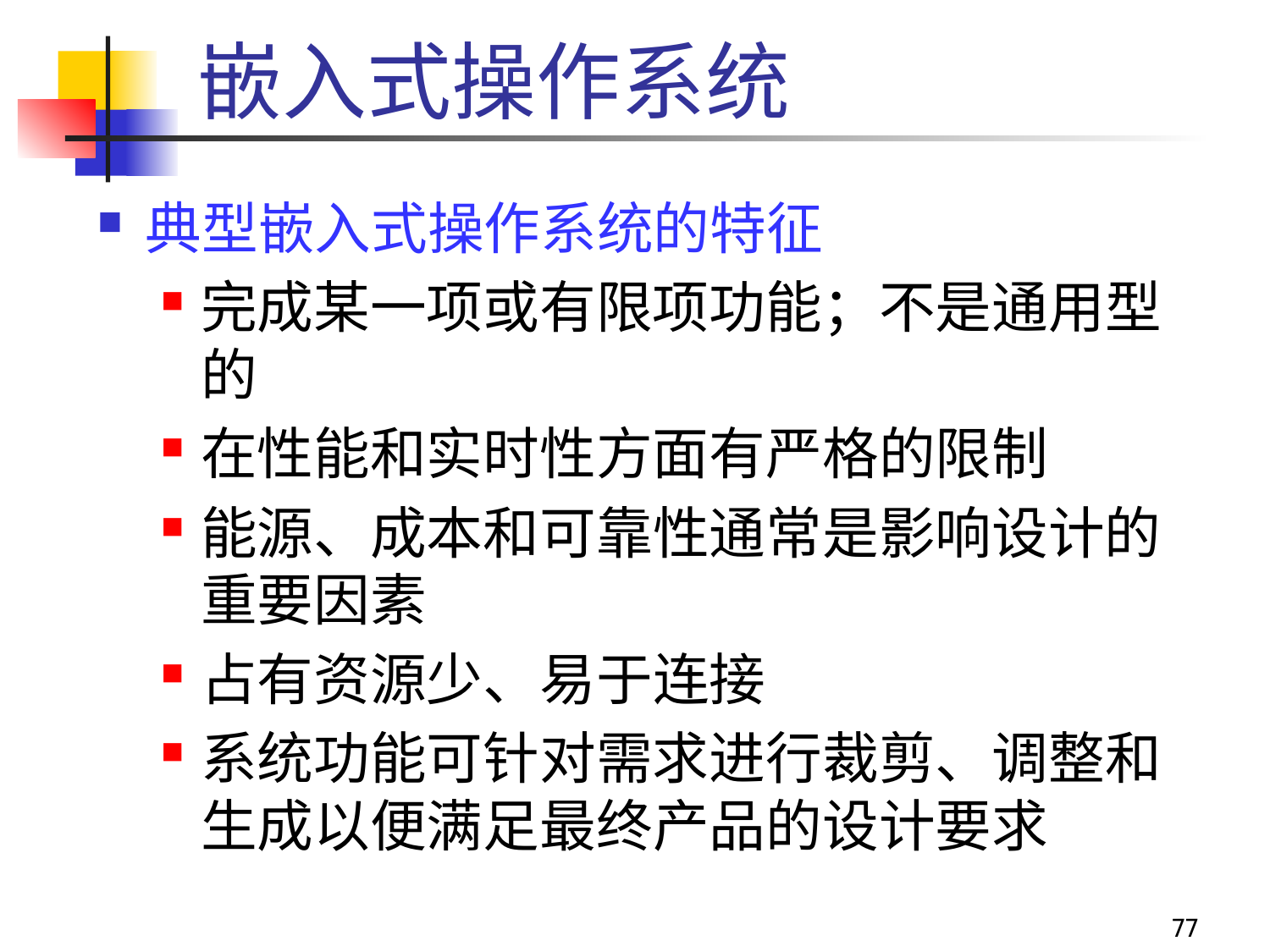

# 嵌入式操作系统
典型嵌入式操作系统的特征
完成某一项或有限项功能；不是通用型的
在性能和实时性方面有严格的限制
能源、成本和可靠性通常是影响设计的重要因素
占有资源少、易于连接
系统功能可针对需求进行裁剪、调整和生成以便满足最终产品的设计要求
77